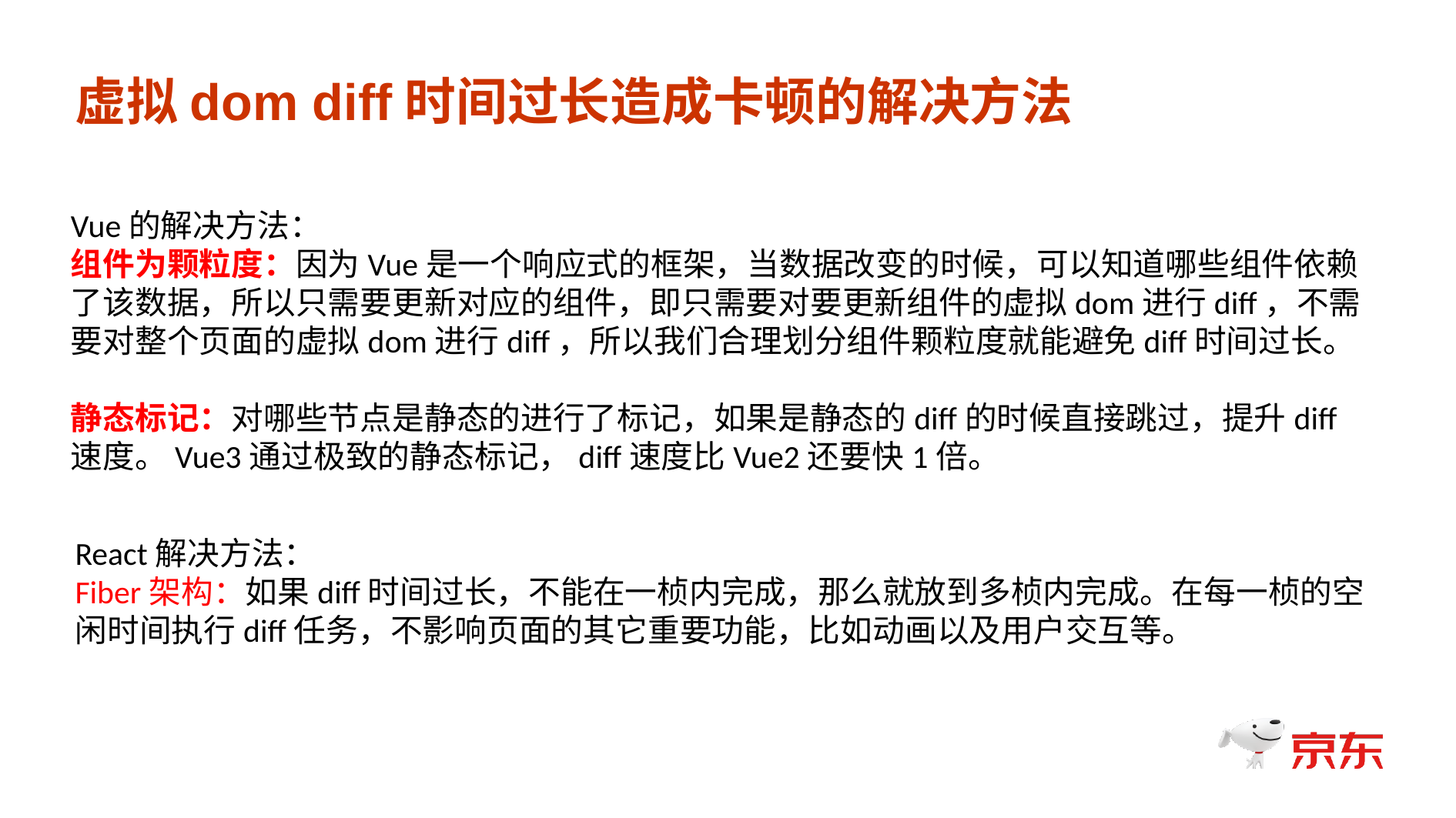

虚拟dom diff时间过长造成卡顿的解决方法
Vue的解决方法：
组件为颗粒度：因为Vue是一个响应式的框架，当数据改变的时候，可以知道哪些组件依赖了该数据，所以只需要更新对应的组件，即只需要对要更新组件的虚拟dom进行diff，不需要对整个页面的虚拟dom进行diff，所以我们合理划分组件颗粒度就能避免diff时间过长。

静态标记：对哪些节点是静态的进行了标记，如果是静态的diff的时候直接跳过，提升diff速度。Vue3通过极致的静态标记，diff速度比Vue2还要快1倍。
React解决方法：
Fiber架构：如果diff时间过长，不能在一桢内完成，那么就放到多桢内完成。在每一桢的空闲时间执行diff任务，不影响页面的其它重要功能，比如动画以及用户交互等。